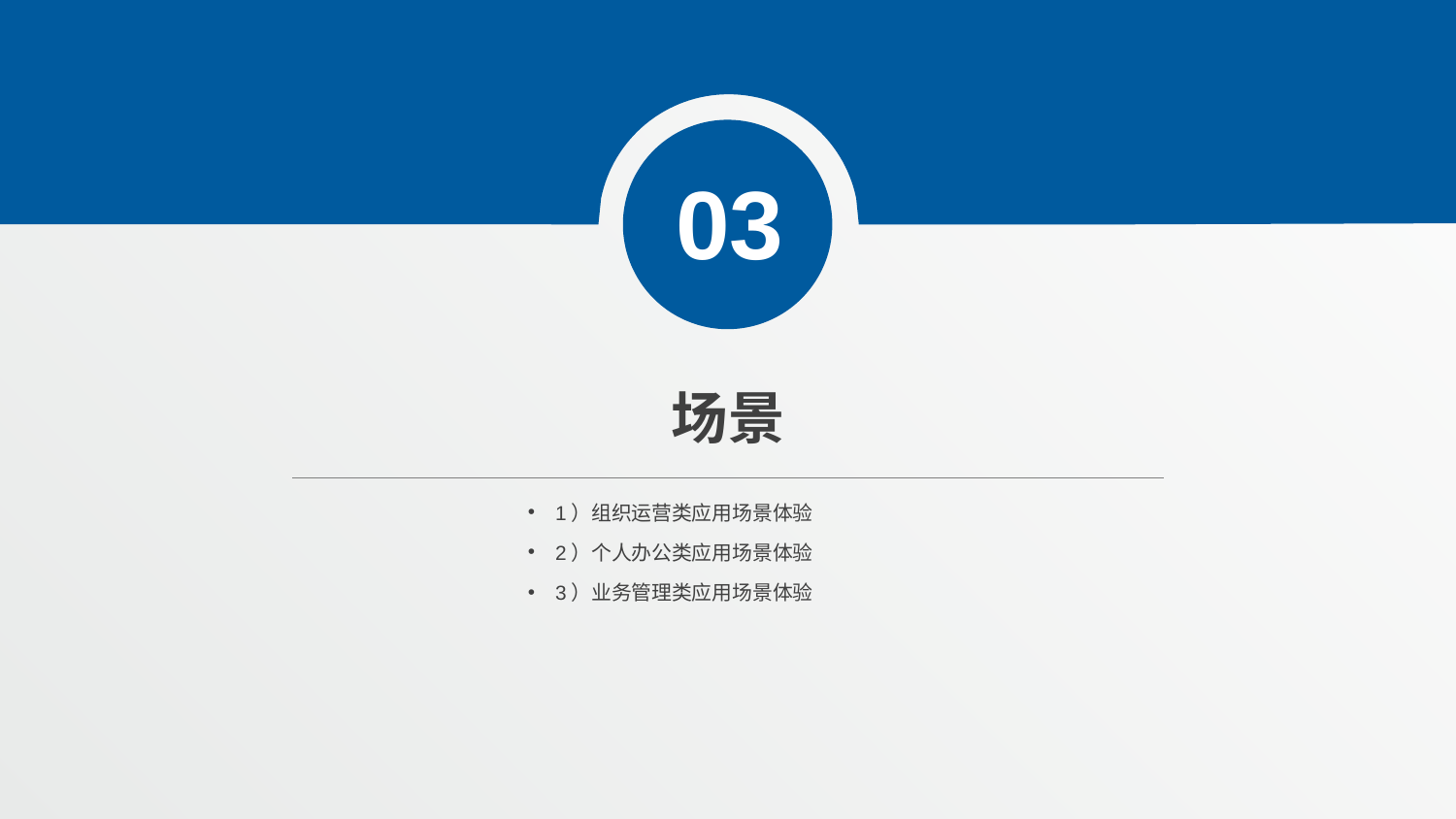

03
场景
1）组织运营类应用场景体验
2）个人办公类应用场景体验
3）业务管理类应用场景体验